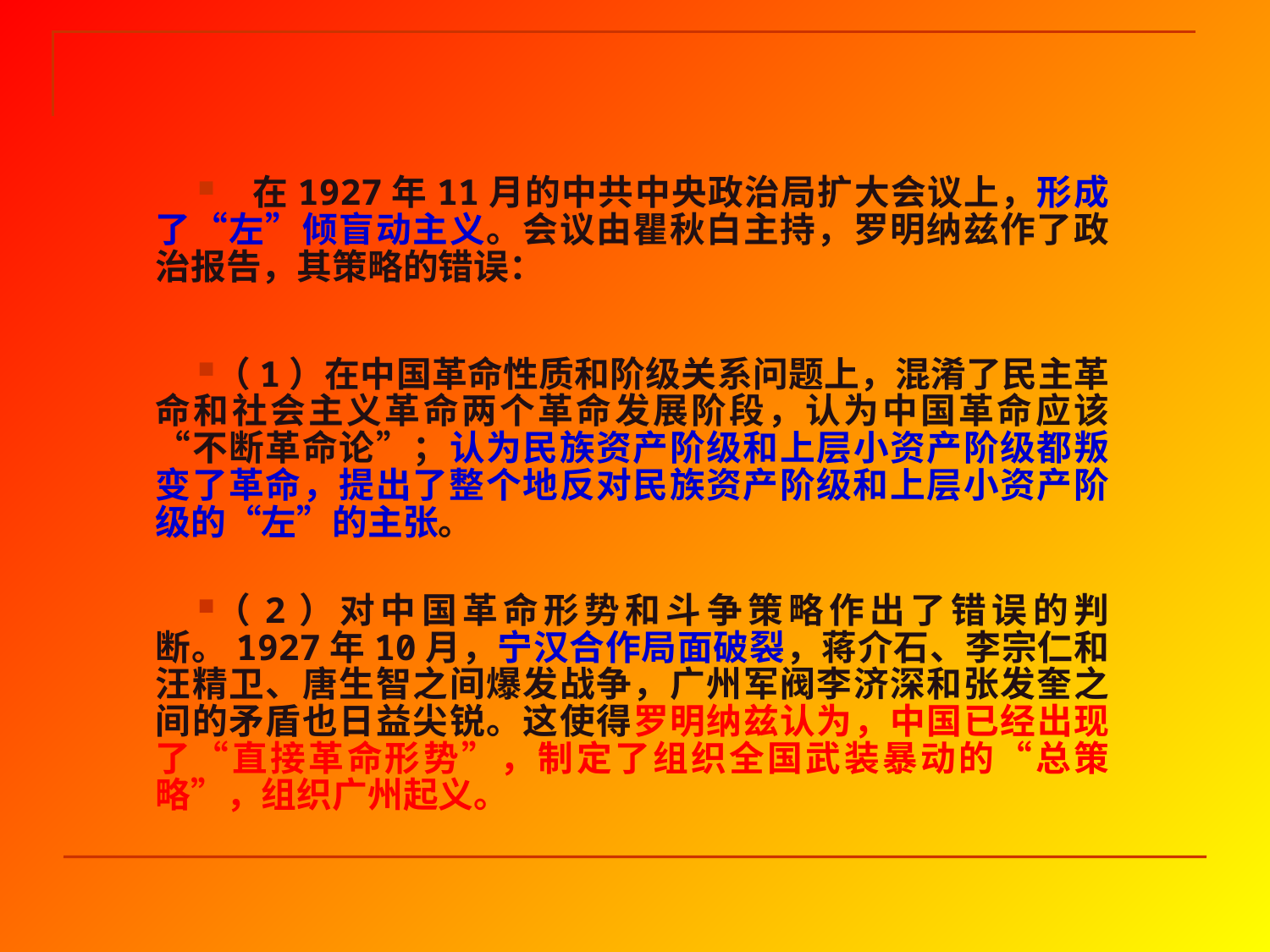

在1927年11月的中共中央政治局扩大会议上，形成了“左”倾盲动主义。会议由瞿秋白主持，罗明纳兹作了政治报告，其策略的错误：

（1）在中国革命性质和阶级关系问题上，混淆了民主革命和社会主义革命两个革命发展阶段，认为中国革命应该“不断革命论”；认为民族资产阶级和上层小资产阶级都叛变了革命，提出了整个地反对民族资产阶级和上层小资产阶级的“左”的主张。

（2）对中国革命形势和斗争策略作出了错误的判断。1927年10月，宁汉合作局面破裂，蒋介石、李宗仁和汪精卫、唐生智之间爆发战争，广州军阀李济深和张发奎之间的矛盾也日益尖锐。这使得罗明纳兹认为，中国已经出现了“直接革命形势”，制定了组织全国武装暴动的“总策略”，组织广州起义。